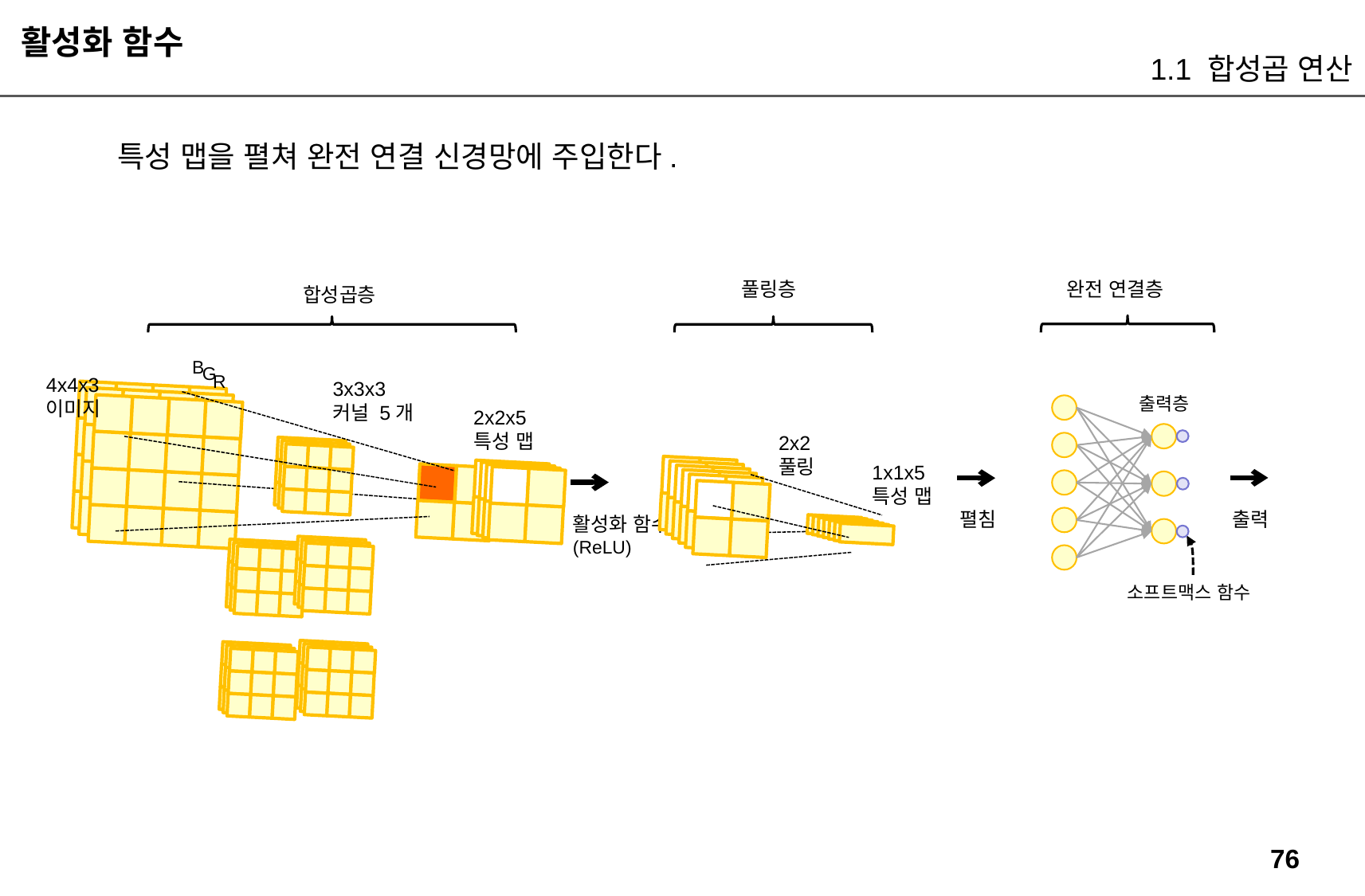

활성화 함수
1.1 합성곱 연산
특성 맵을 펼쳐 완전 연결 신경망에 주입한다.

완전 연결층
풀링층
합성곱층
B
G
R
4x4x3
이미지
3x3x3
커널 5개

출력층

2x2x5
특성 맵

2x2
풀링

1x1x5
특성 맵

출력
펼침
활성화 함수
(ReLU)

소프트맥스 함수